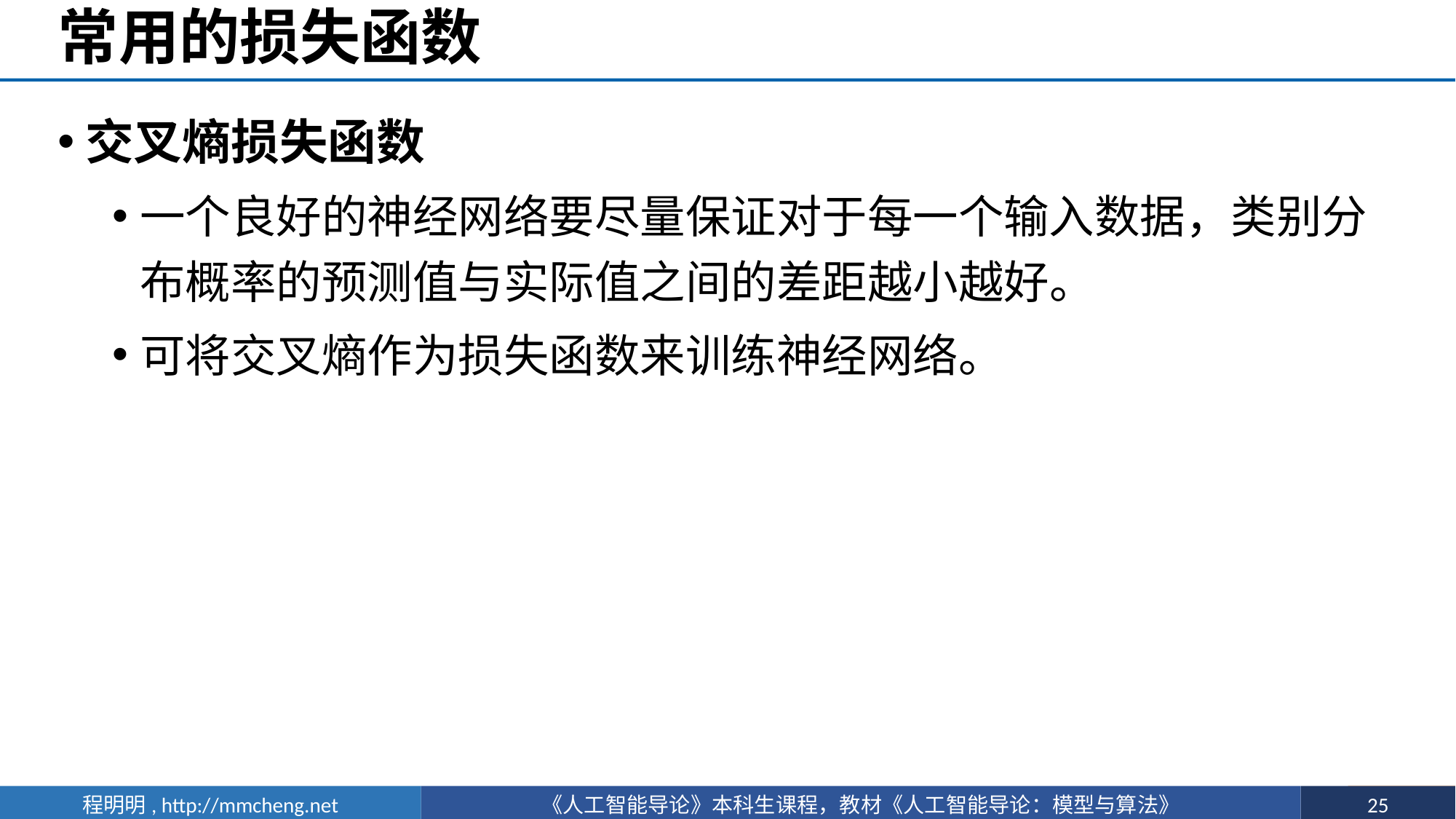

# 常用的损失函数
交叉熵损失函数
一个良好的神经网络要尽量保证对于每一个输入数据，类别分布概率的预测值与实际值之间的差距越小越好。
可将交叉熵作为损失函数来训练神经网络。